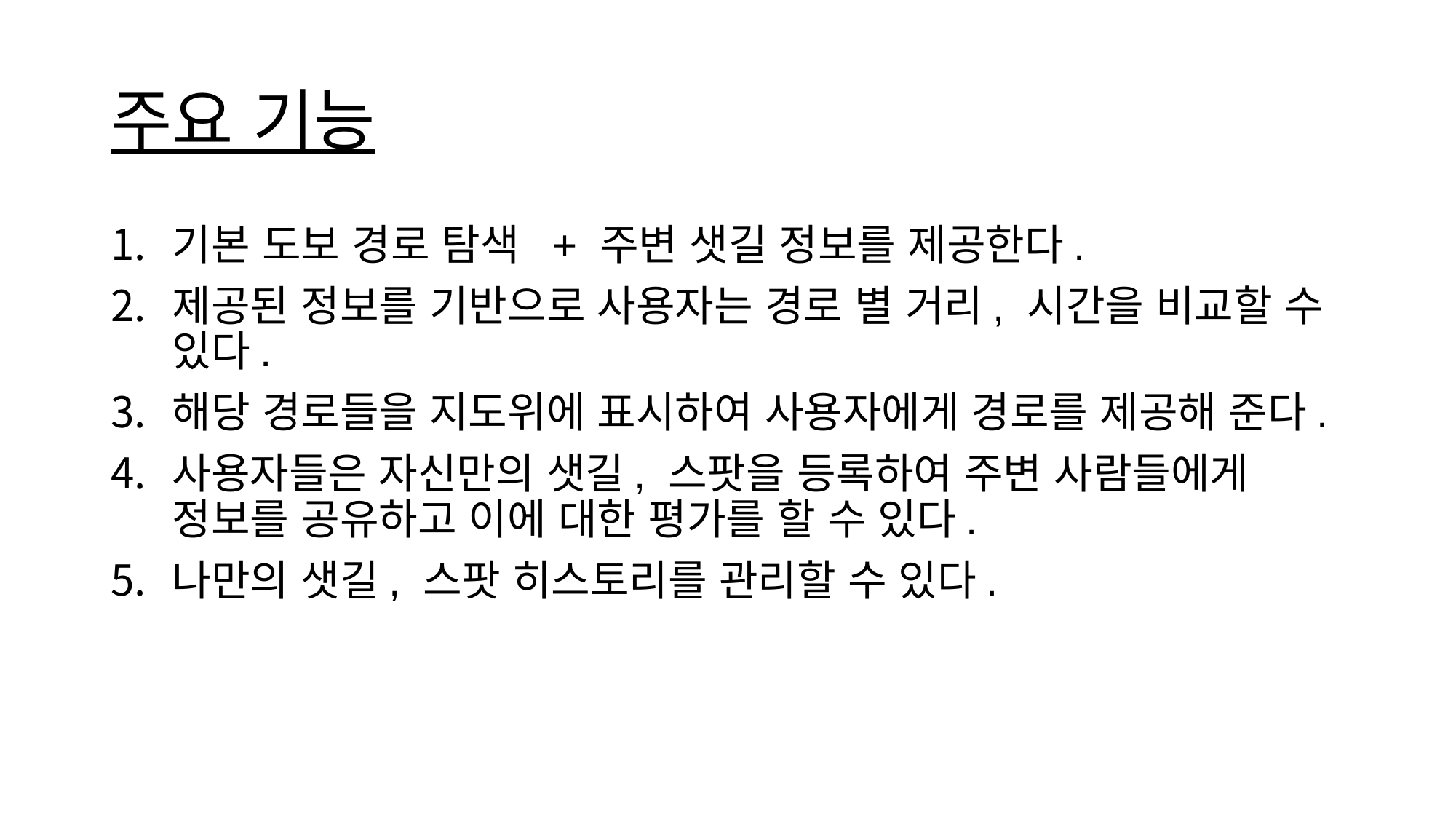

# 주요 기능
기본 도보 경로 탐색  + 주변 샛길 정보를 제공한다.
제공된 정보를 기반으로 사용자는 경로 별 거리, 시간을 비교할 수 있다.
해당 경로들을 지도위에 표시하여 사용자에게 경로를 제공해 준다.
사용자들은 자신만의 샛길, 스팟을 등록하여 주변 사람들에게 정보를 공유하고 이에 대한 평가를 할 수 있다.
나만의 샛길, 스팟 히스토리를 관리할 수 있다.